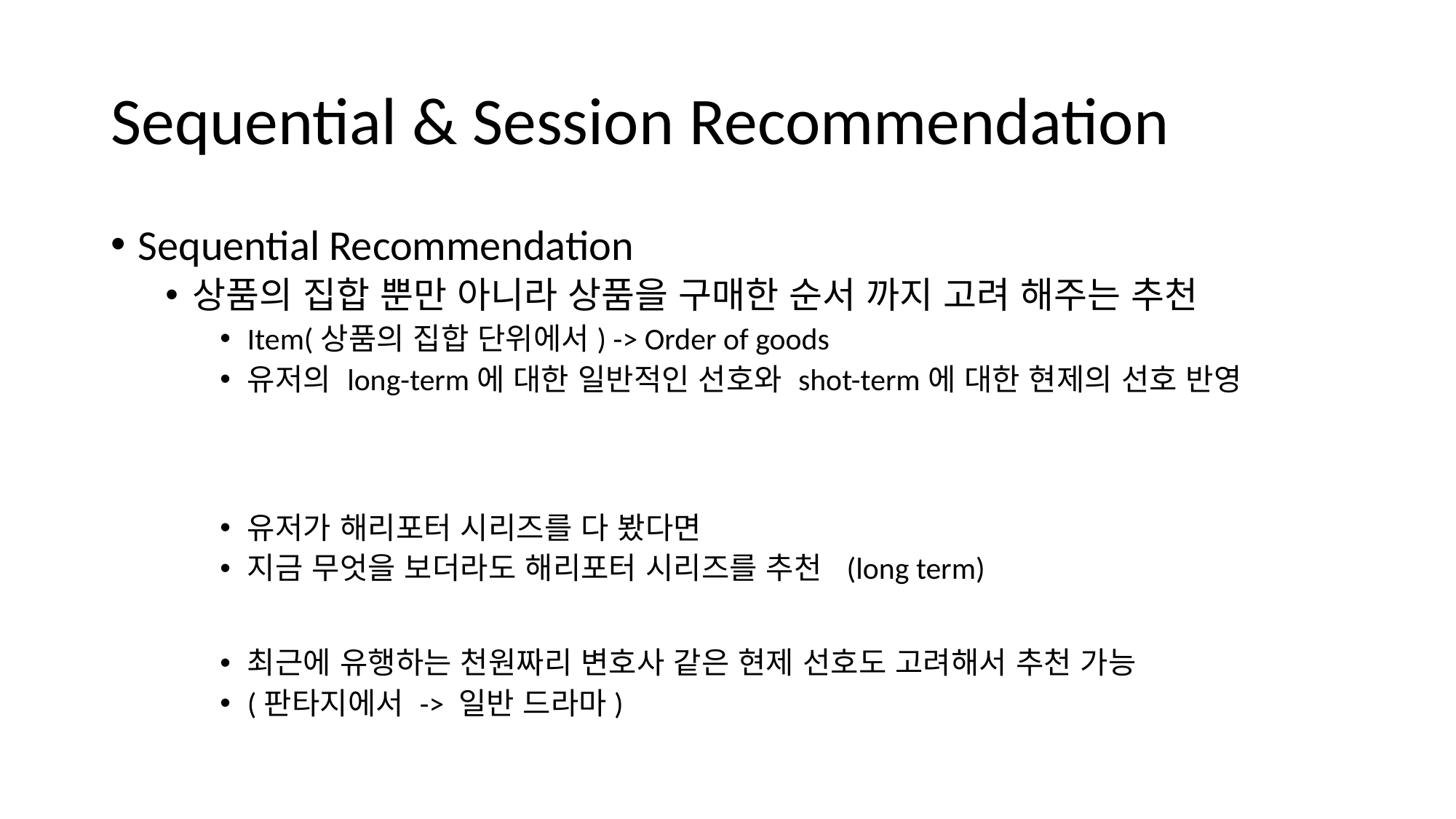

# Sequential & Session Recommendation
Sequential Recommendation
상품의 집합 뿐만 아니라 상품을 구매한 순서 까지 고려 해주는 추천
Item(상품의 집합 단위에서) -> Order of goods
유저의 long-term에 대한 일반적인 선호와 shot-term에 대한 현제의 선호 반영

유저가 해리포터 시리즈를 다 봤다면
지금 무엇을 보더라도 해리포터 시리즈를 추천  (long term)

최근에 유행하는 천원짜리 변호사 같은 현제 선호도 고려해서 추천 가능
(판타지에서 -> 일반 드라마)